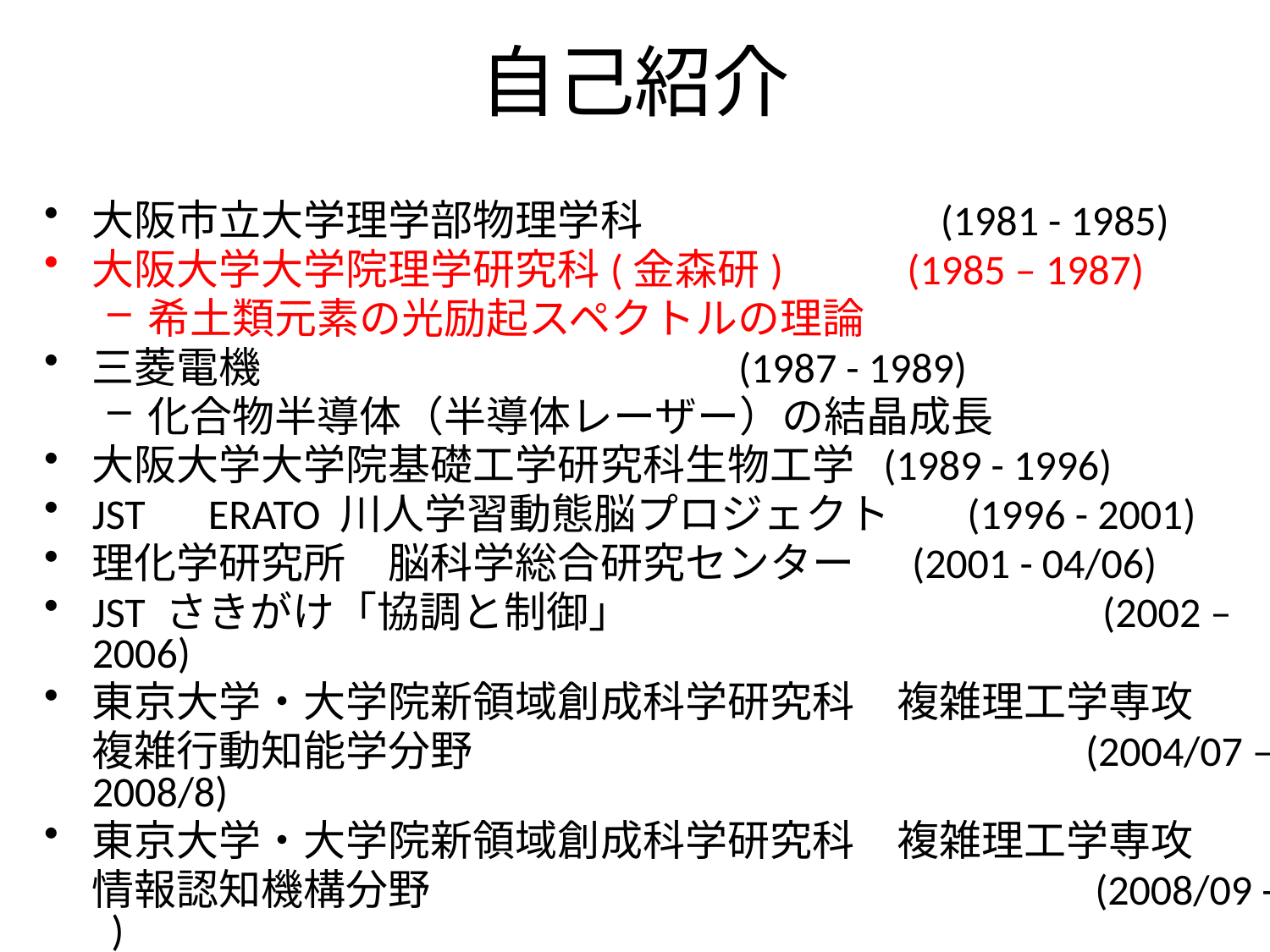

# 自己紹介

大阪市立大学理学部物理学科　　　　　        (1981 - 1985)
大阪大学大学院理学研究科(金森研)             (1985 – 1987)
希土類元素の光励起スペクトルの理論
三菱電機                                                 (1987 - 1989)
化合物半導体（半導体レーザー）の結晶成長
大阪大学大学院基礎工学研究科生物工学  (1989 - 1996)
JST　ERATO 川人学習動態脳プロジェクト       (1996 - 2001)
理化学研究所　脳科学総合研究センター     (2001 - 04/06)
JST さきがけ「協調と制御」　　　　  　　　　　　  (2002 – 2006)
東京大学・大学院新領域創成科学研究科　複雑理工学専攻
	複雑行動知能学分野　　　　　　　　　　　　　　 (2004/07 – 2008/8)
東京大学・大学院新領域創成科学研究科　複雑理工学専攻
	情報認知機構分野　　　　　　　　　　　　　　　  (2008/09 -    )